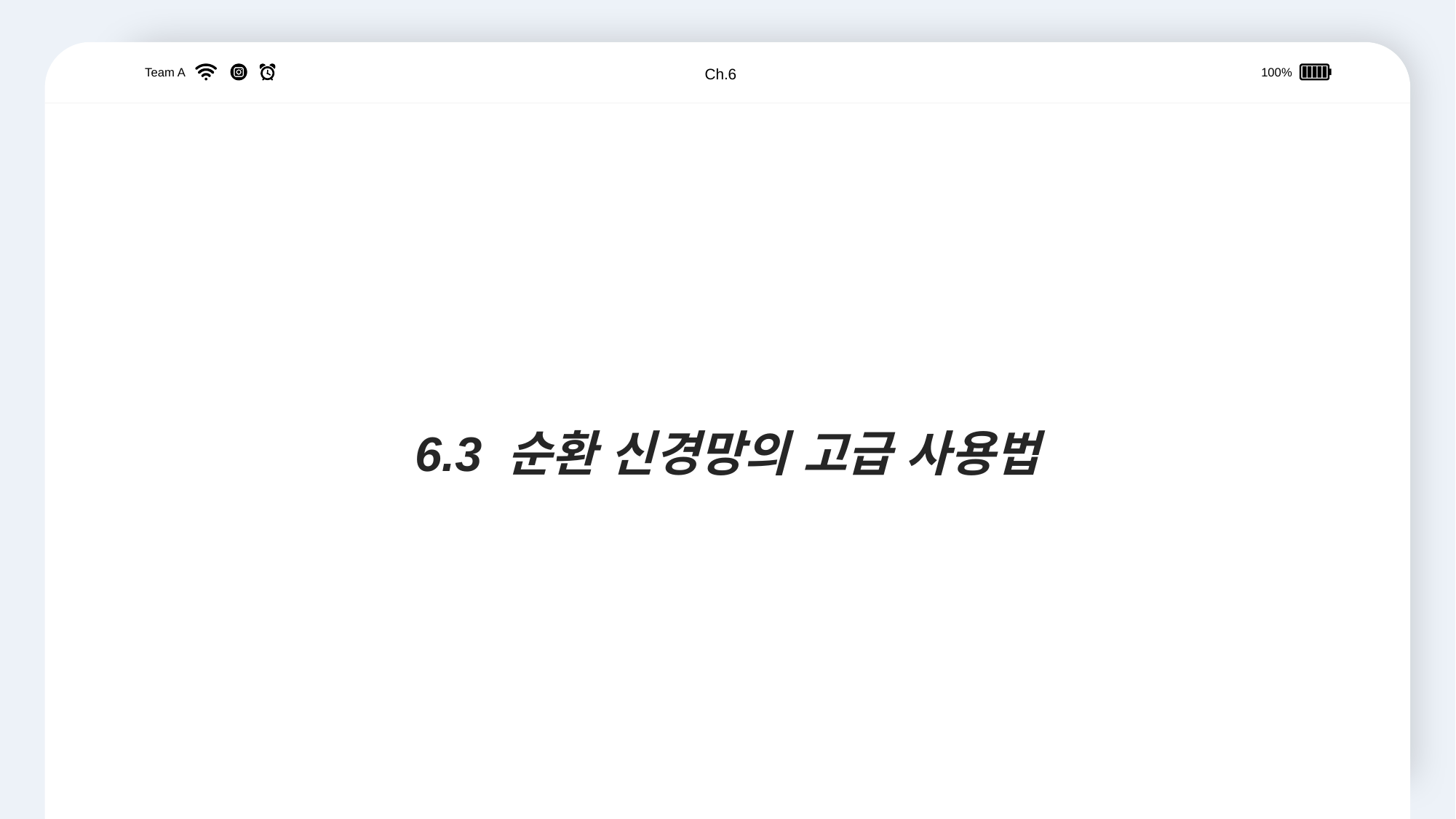

6.3 순환 신경망의 고급 사용법

Team A
Ch.6
100%